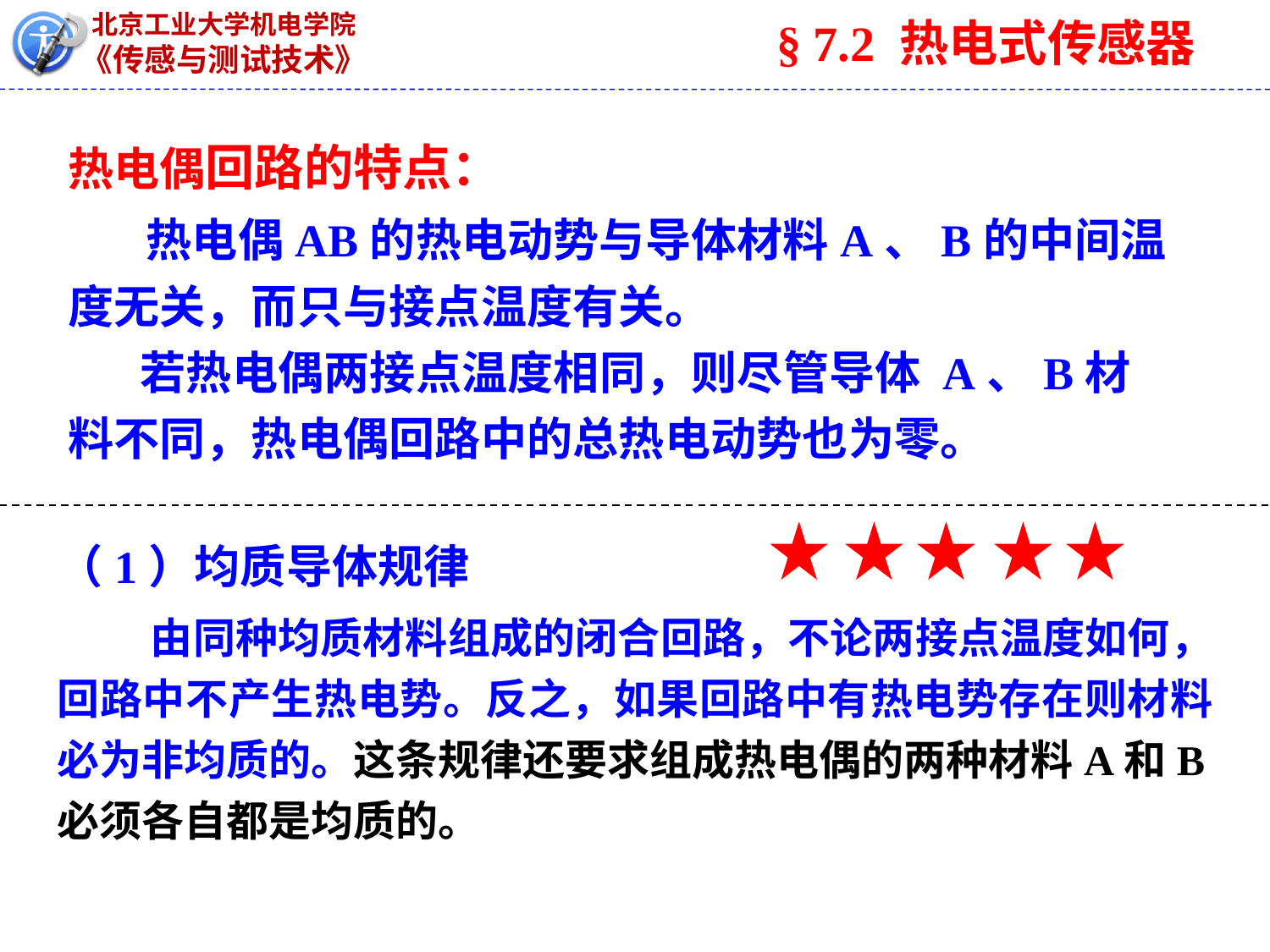

§ 7.2 热电式传感器
# 热电偶回路的特点： 热电偶AB的热电动势与导体材料A、B的中间温度无关，而只与接点温度有关。 若热电偶两接点温度相同，则尽管导体 A、B材料不同，热电偶回路中的总热电动势也为零。

（1）均质导体规律
  由同种均质材料组成的闭合回路，不论两接点温度如何，回路中不产生热电势。反之，如果回路中有热电势存在则材料必为非均质的。这条规律还要求组成热电偶的两种材料A和B必须各自都是均质的。